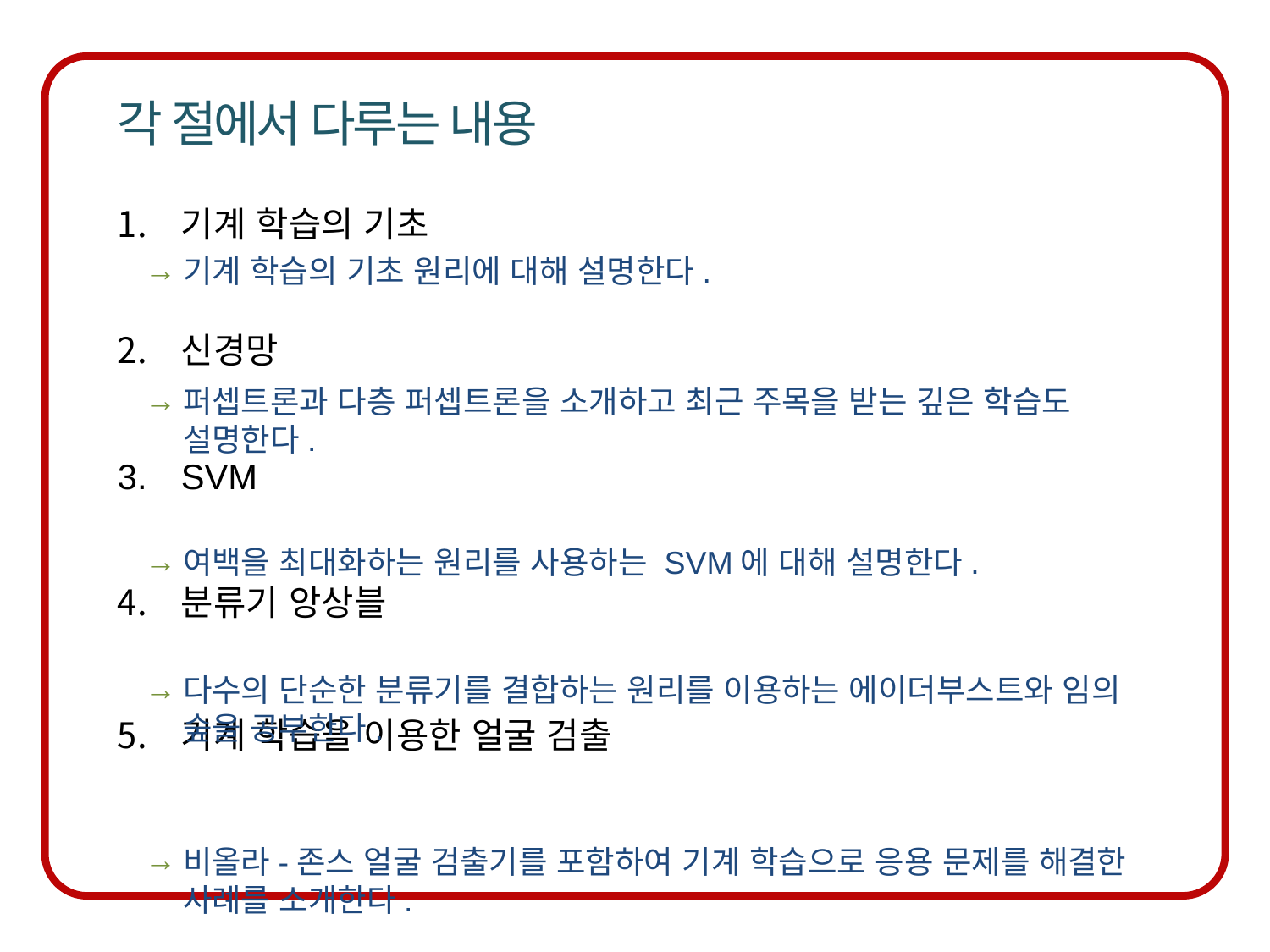

기계 학습의 기초 원리에 대해 설명한다.

퍼셉트론과 다층 퍼셉트론을 소개하고 최근 주목을 받는 깊은 학습도 설명한다.

여백을 최대화하는 원리를 사용하는 SVM에 대해 설명한다.

다수의 단순한 분류기를 결합하는 원리를 이용하는 에이더부스트와 임의 숲을 공부한다.

비올라-존스 얼굴 검출기를 포함하여 기계 학습으로 응용 문제를 해결한 사례를 소개한다.
기계 학습의 기초

신경망

SVM

분류기 앙상블

기계 학습을 이용한 얼굴 검출